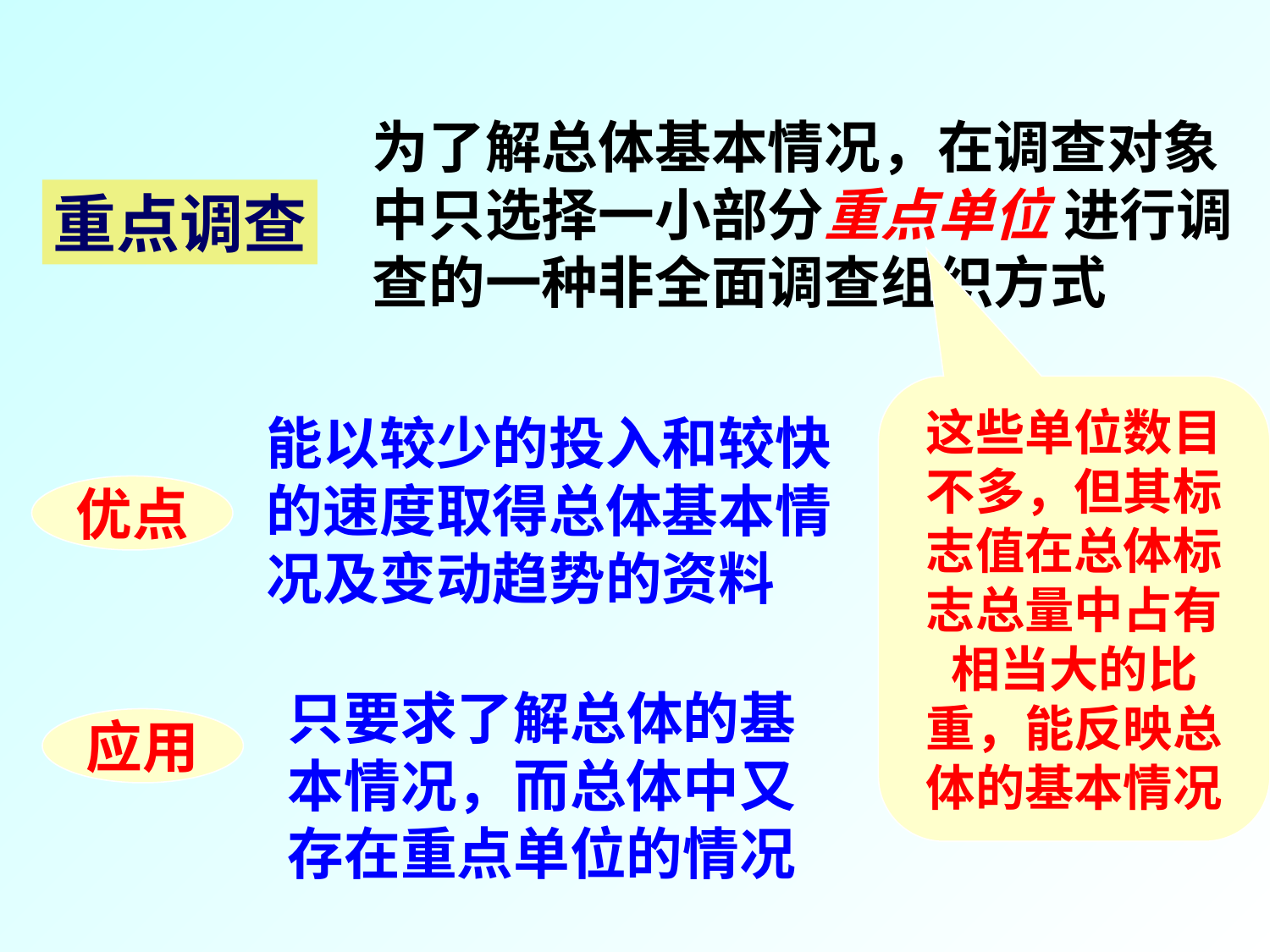

为了解总体基本情况，在调查对象中只选择一小部分重点单位 进行调查的一种非全面调查组织方式
重点调查
这些单位数目不多，但其标志值在总体标志总量中占有相当大的比重，能反映总体的基本情况
能以较少的投入和较快的速度取得总体基本情况及变动趋势的资料
优点
只要求了解总体的基本情况，而总体中又存在重点单位的情况
应用